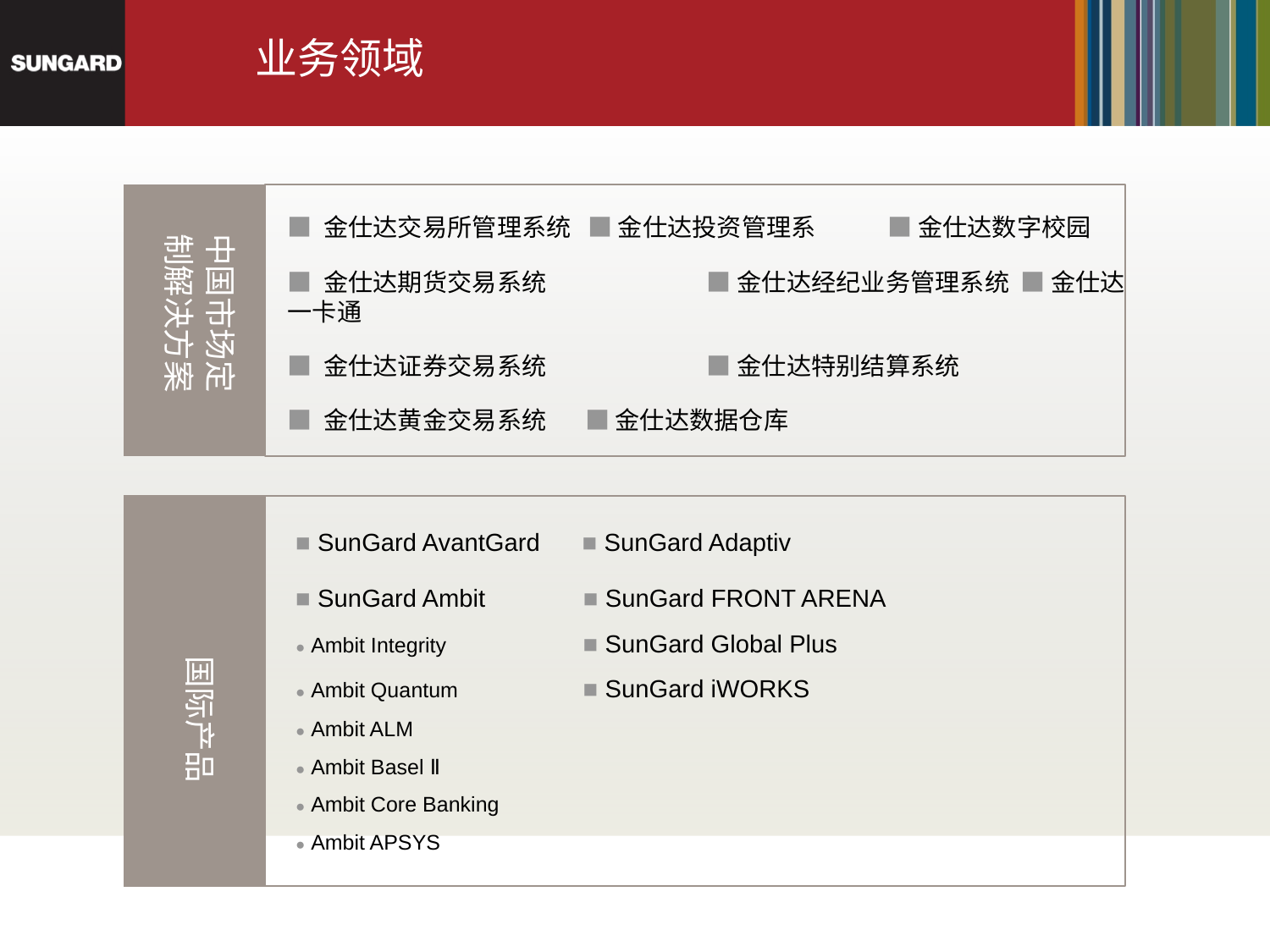

# 业务领域

■ 金仕达交易所管理系统   ■ 金仕达投资管理系             ■ 金仕达数字校园
■ 金仕达期货交易系统	       ■ 金仕达经纪业务管理系统  ■ 金仕达一卡通
■ 金仕达证券交易系统	       ■ 金仕达特别结算系统
■ 金仕达黄金交易系统       ■ 金仕达数据仓库
中国市场定制解决方案

■ SunGard AvantGard      ■ SunGard Adaptiv
■ SunGard Ambit           ■ SunGard FRONT ARENA
● Ambit Integrity                       ■ SunGard Global Plus
● Ambit Quantum                     ■ SunGard iWORKS
● Ambit ALM
● Ambit Basel Ⅱ
● Ambit Core Banking
● Ambit APSYS
国际产品